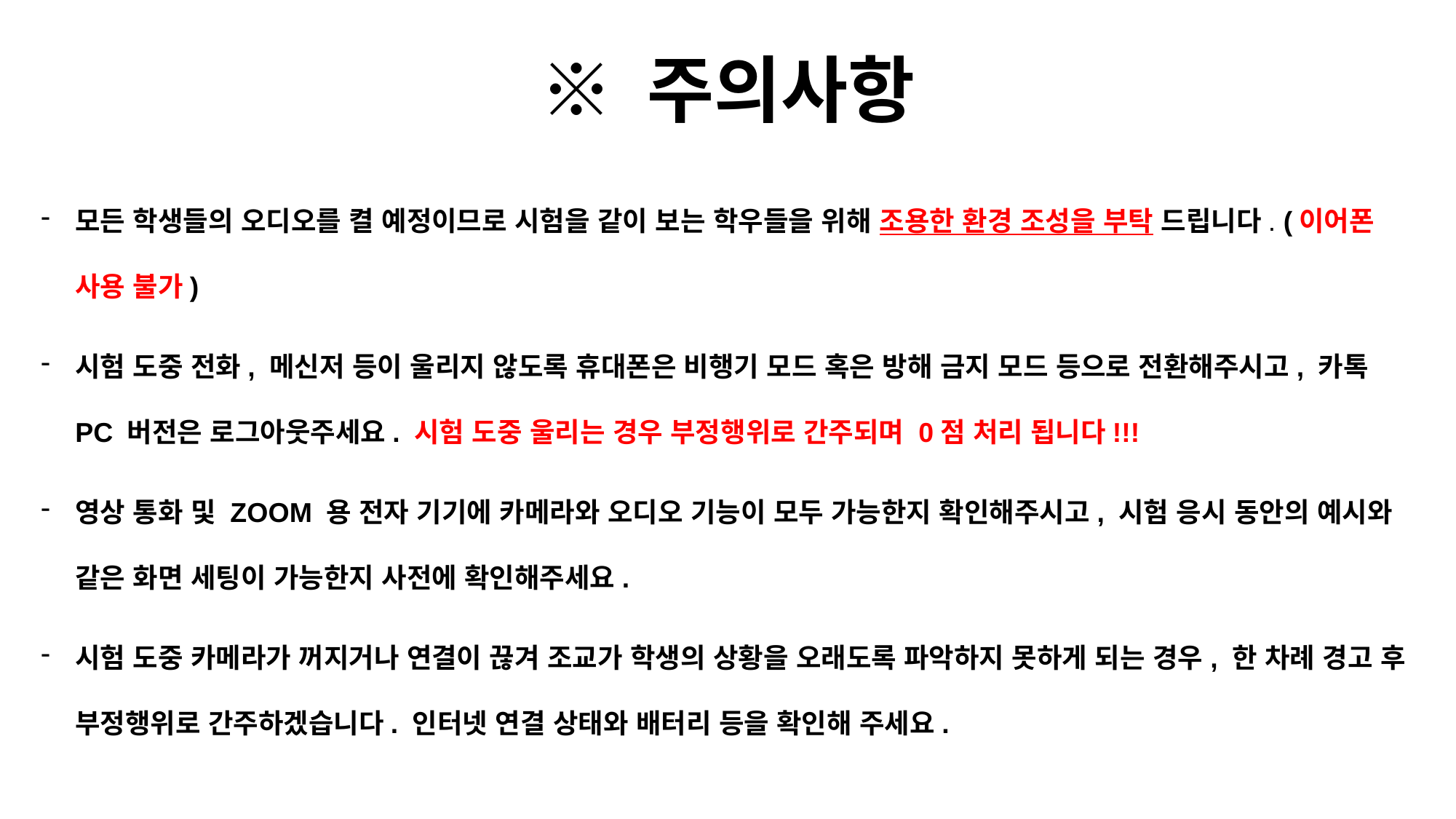

※ 주의사항
모든 학생들의 오디오를 켤 예정이므로 시험을 같이 보는 학우들을 위해 조용한 환경 조성을 부탁 드립니다. (이어폰 사용 불가)

시험 도중 전화, 메신저 등이 울리지 않도록 휴대폰은 비행기 모드 혹은 방해 금지 모드 등으로 전환해주시고, 카톡 PC 버전은 로그아웃주세요. 시험 도중 울리는 경우 부정행위로 간주되며 0점 처리 됩니다!!!

영상 통화 및 ZOOM 용 전자 기기에 카메라와 오디오 기능이 모두 가능한지 확인해주시고, 시험 응시 동안의 예시와 같은 화면 세팅이 가능한지 사전에 확인해주세요.

시험 도중 카메라가 꺼지거나 연결이 끊겨 조교가 학생의 상황을 오래도록 파악하지 못하게 되는 경우, 한 차례 경고 후 부정행위로 간주하겠습니다. 인터넷 연결 상태와 배터리 등을 확인해 주세요.